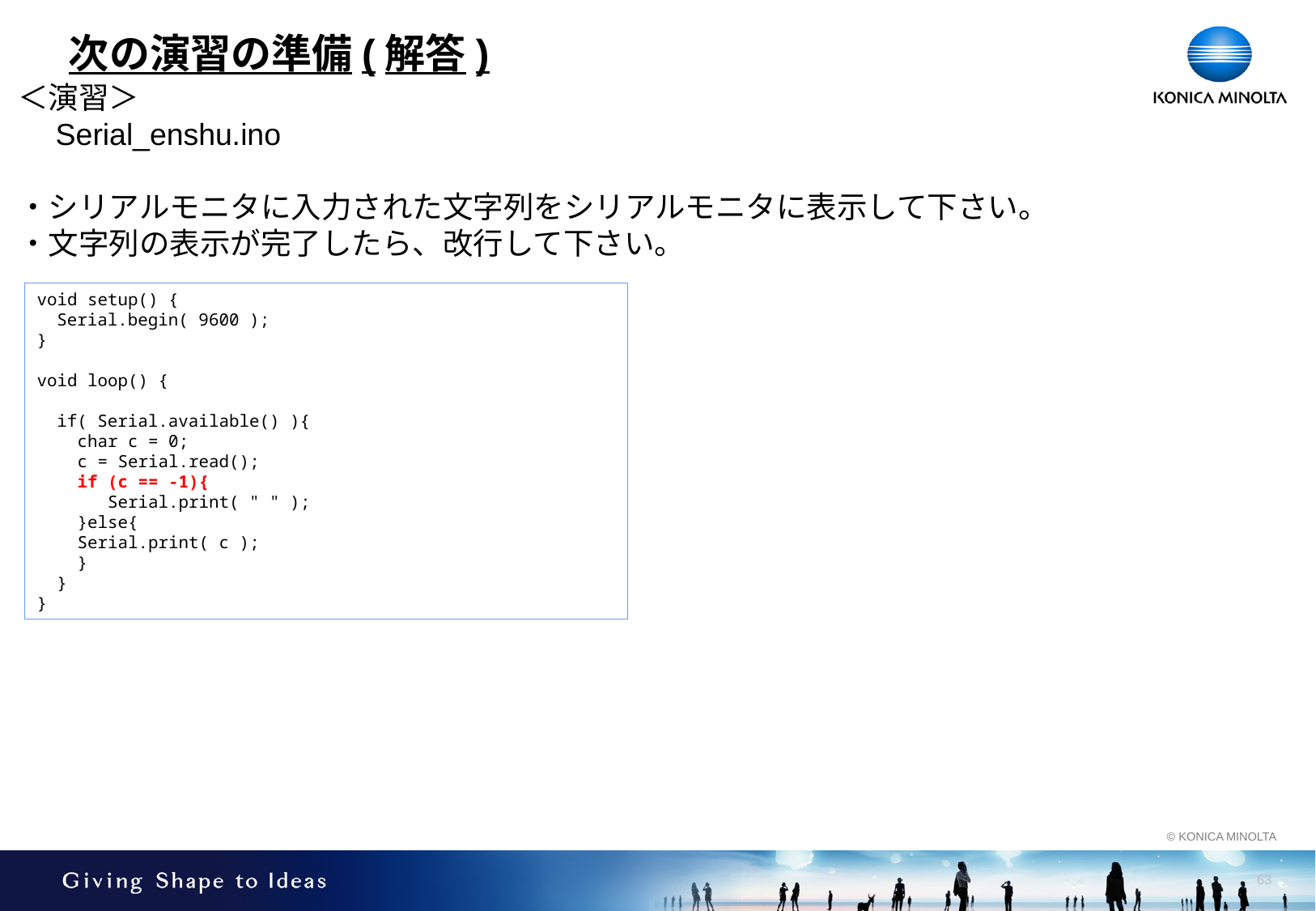

# 次の演習の準備(解答)
＜演習＞
　Serial_enshu.ino

・シリアルモニタに入力された文字列をシリアルモニタに表示して下さい。
・文字列の表示が完了したら、改行して下さい。

void setup() {
  Serial.begin( 9600 );
}

void loop() {

  if( Serial.available() ){
    char c = 0;
    c = Serial.read();
    if (c == -1){
       Serial.print( " " );
    }else{
    Serial.print( c );
    }
  }
}
63